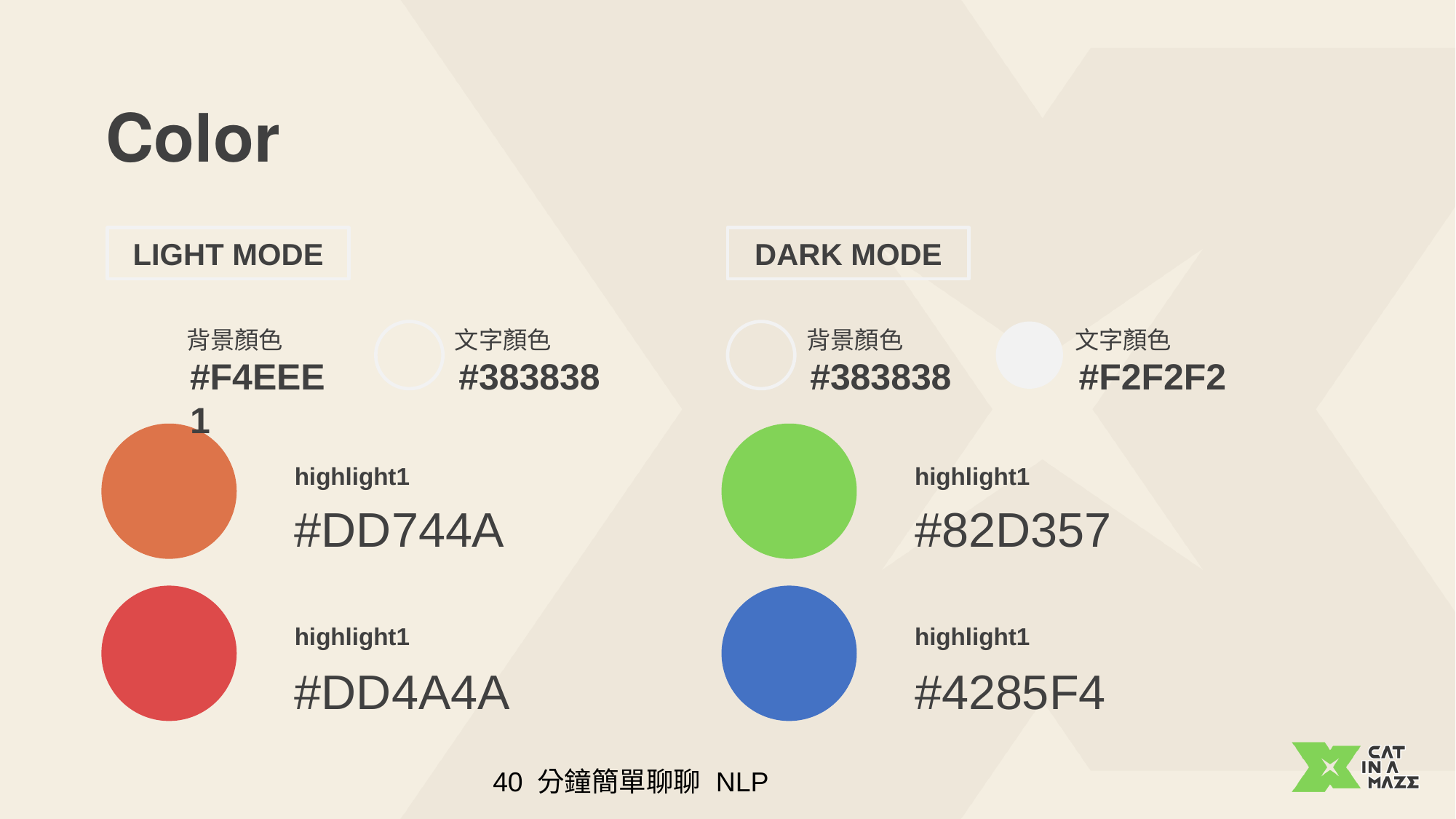

Color
LIGHT MODE
DARK MODE
背景顏色
文字顏色
背景顏色
文字顏色

#F4EEE1
#383838
#383838
#F2F2F2

highlight1
highlight1
#DD744A
#82D357

highlight1
highlight1
#DD4A4A
#4285F4
40 分鐘簡單聊聊 NLP